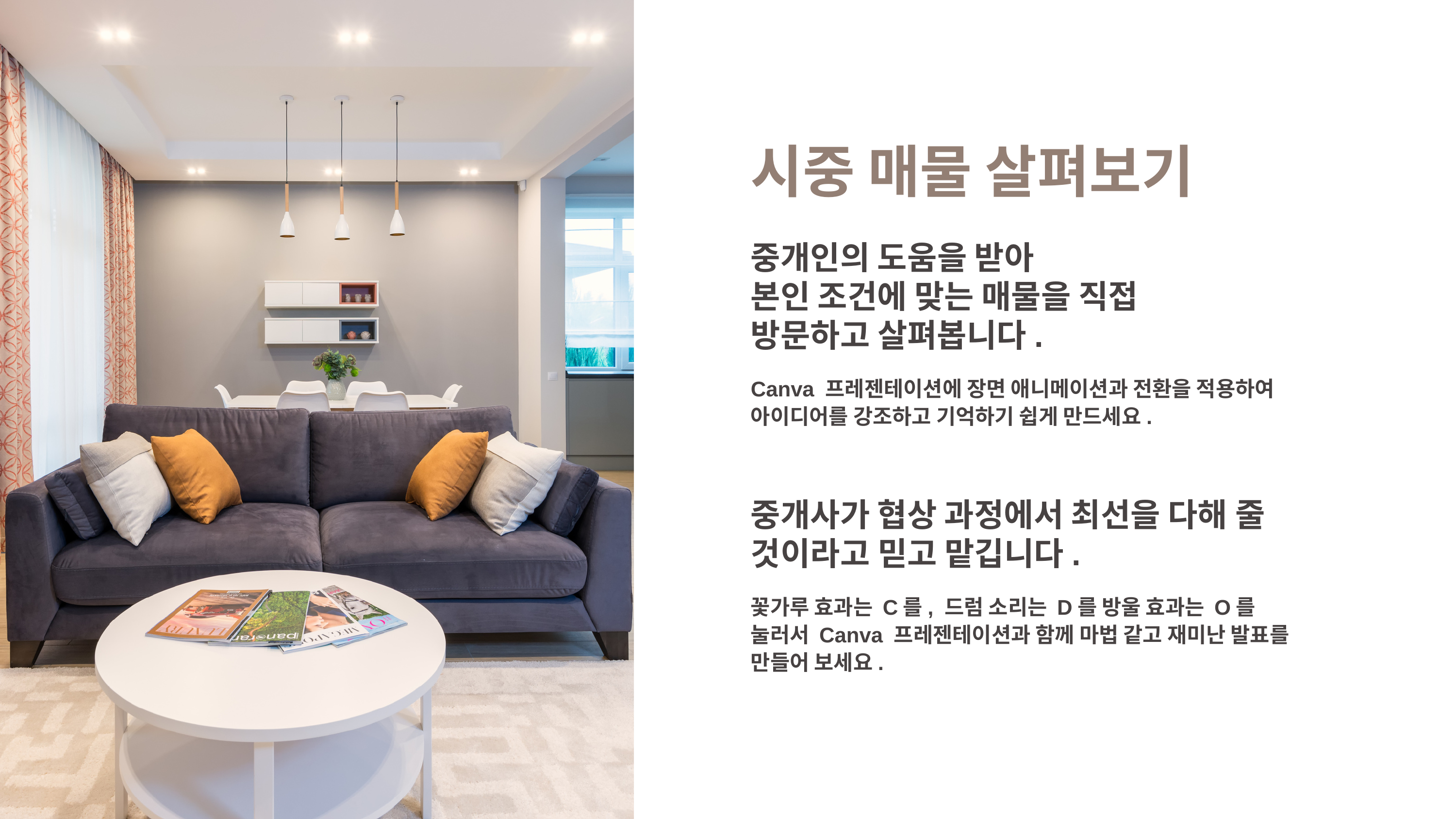

시중 매물 살펴보기
중개인의 도움을 받아
본인 조건에 맞는 매물을 직접
방문하고 살펴봅니다.
Canva 프레젠테이션에 장면 애니메이션과 전환을 적용하여
아이디어를 강조하고 기억하기 쉽게 만드세요.
중개사가 협상 과정에서 최선을 다해 줄 것이라고 믿고 맡깁니다.
꽃가루 효과는 C를, 드럼 소리는 D를 방울 효과는 O를 눌러서 Canva 프레젠테이션과 함께 마법 같고 재미난 발표를 만들어 보세요.